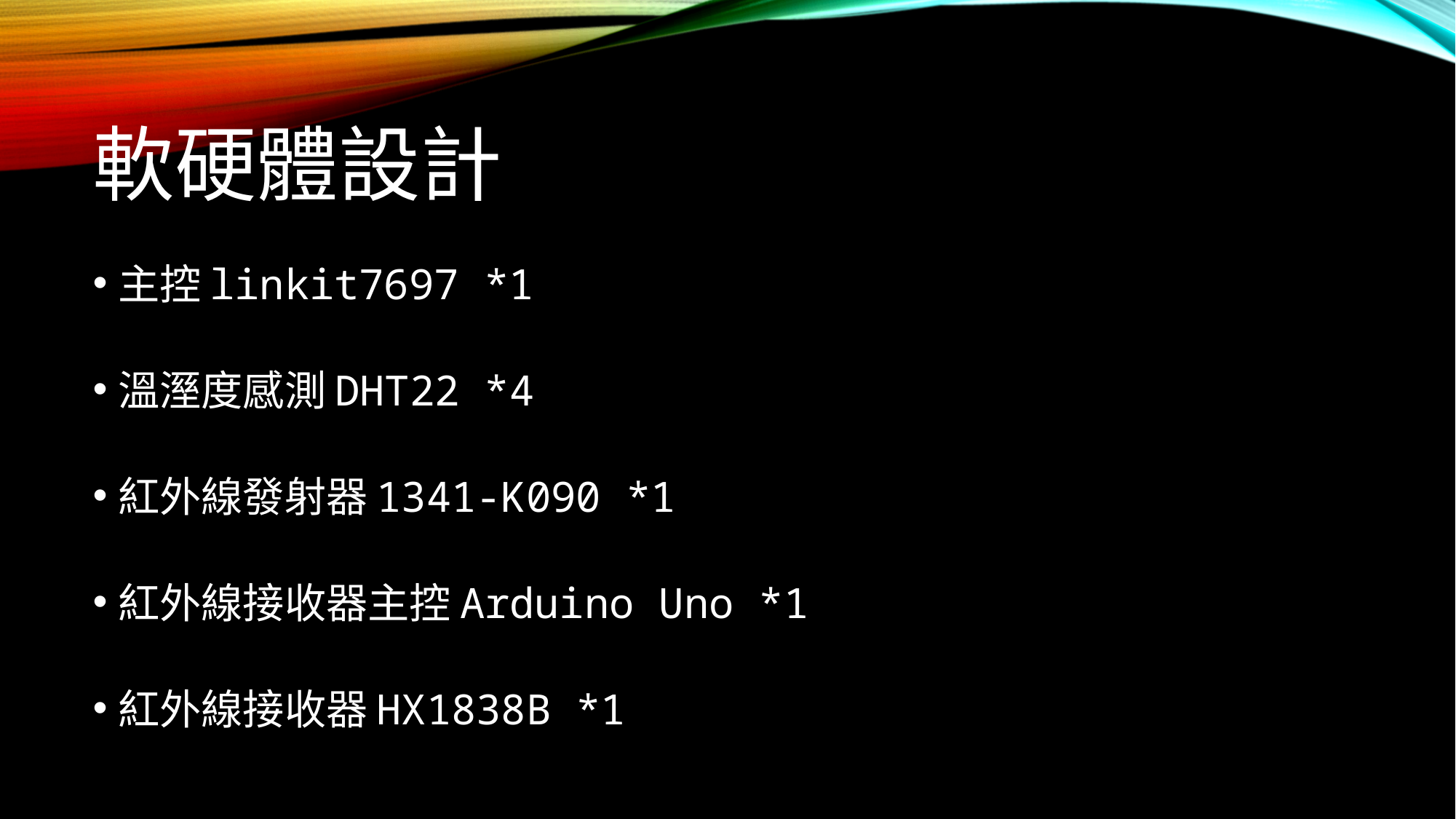

# 軟硬體設計
主控linkit7697 *1

溫溼度感測DHT22 *4

紅外線發射器1341-K090 *1

紅外線接收器主控Arduino Uno *1

紅外線接收器HX1838B *1